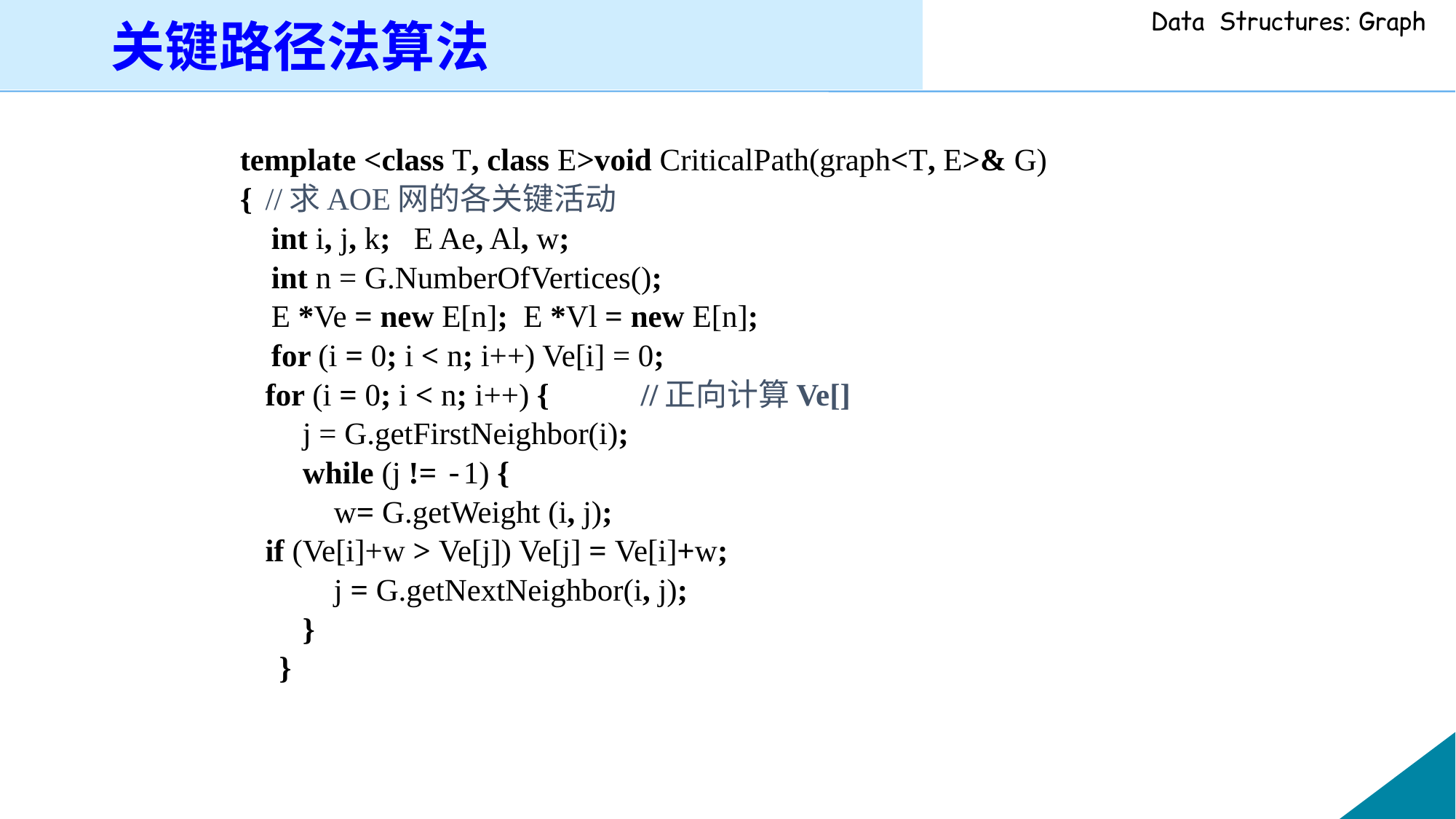

# 关键路径法算法
template <class T, class E>void CriticalPath(graph<T, E>& G)
{			//求AOE网的各关键活动
    int i, j, k;   E Ae, Al, w;
    int n = G.NumberOfVertices();
    E *Ve = new E[n];  E *Vl = new E[n];
    for (i = 0; i < n; i++) Ve[i] = 0;
	for (i = 0; i < n; i++) {       		//正向计算Ve[]
        j = G.getFirstNeighbor(i);
        while (j != -1) {
            w= G.getWeight (i, j);
 		if (Ve[i]+w > Ve[j]) Ve[j] = Ve[i]+w;
            j = G.getNextNeighbor(i, j);
        }
     }